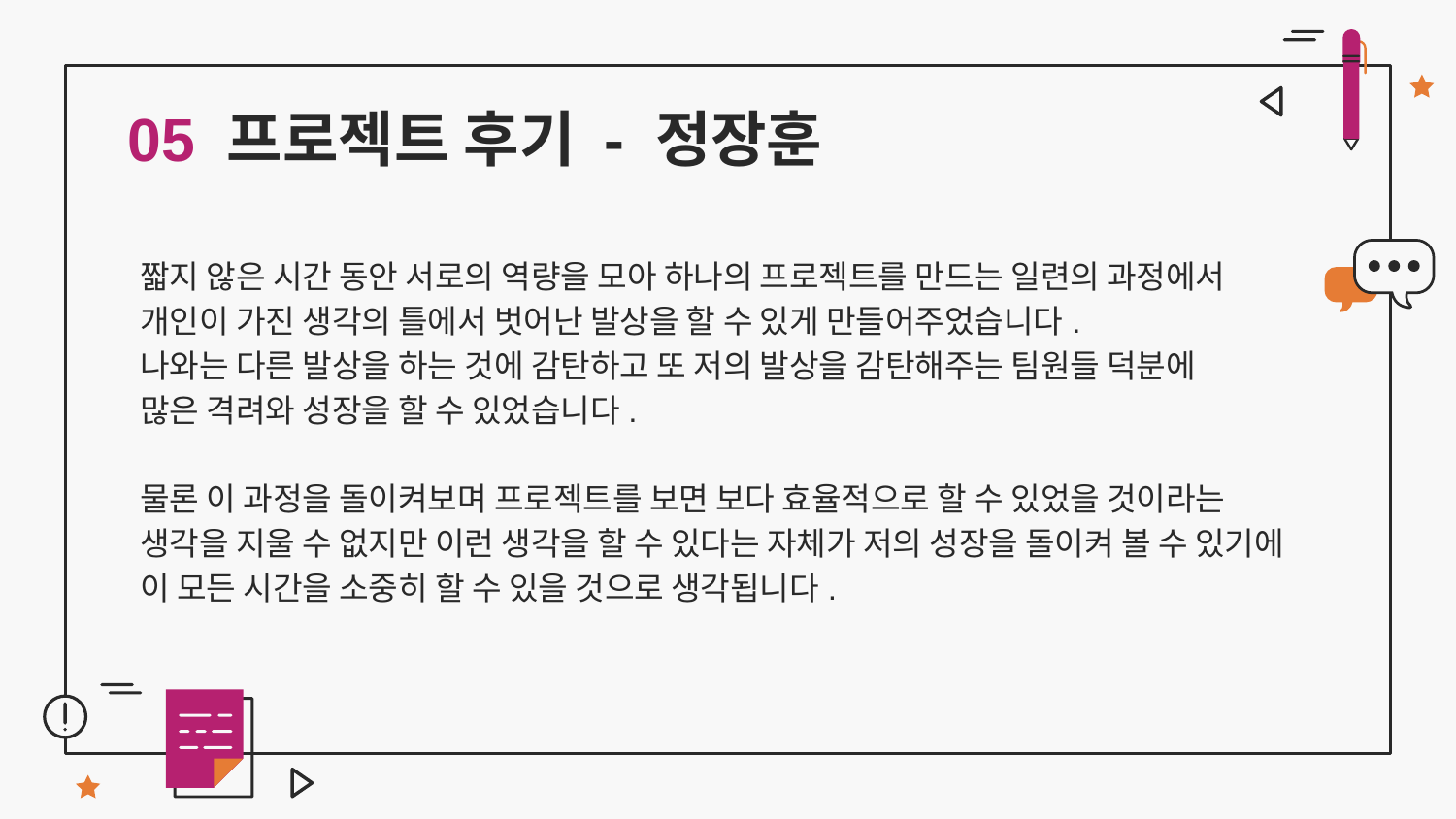

# 05 프로젝트 후기 - 정장훈
짧지 않은 시간 동안 서로의 역량을 모아 하나의 프로젝트를 만드는 일련의 과정에서
개인이 가진 생각의 틀에서 벗어난 발상을 할 수 있게 만들어주었습니다.
나와는 다른 발상을 하는 것에 감탄하고 또 저의 발상을 감탄해주는 팀원들 덕분에
많은 격려와 성장을 할 수 있었습니다.

물론 이 과정을 돌이켜보며 프로젝트를 보면 보다 효율적으로 할 수 있었을 것이라는
생각을 지울 수 없지만 이런 생각을 할 수 있다는 자체가 저의 성장을 돌이켜 볼 수 있기에
이 모든 시간을 소중히 할 수 있을 것으로 생각됩니다.